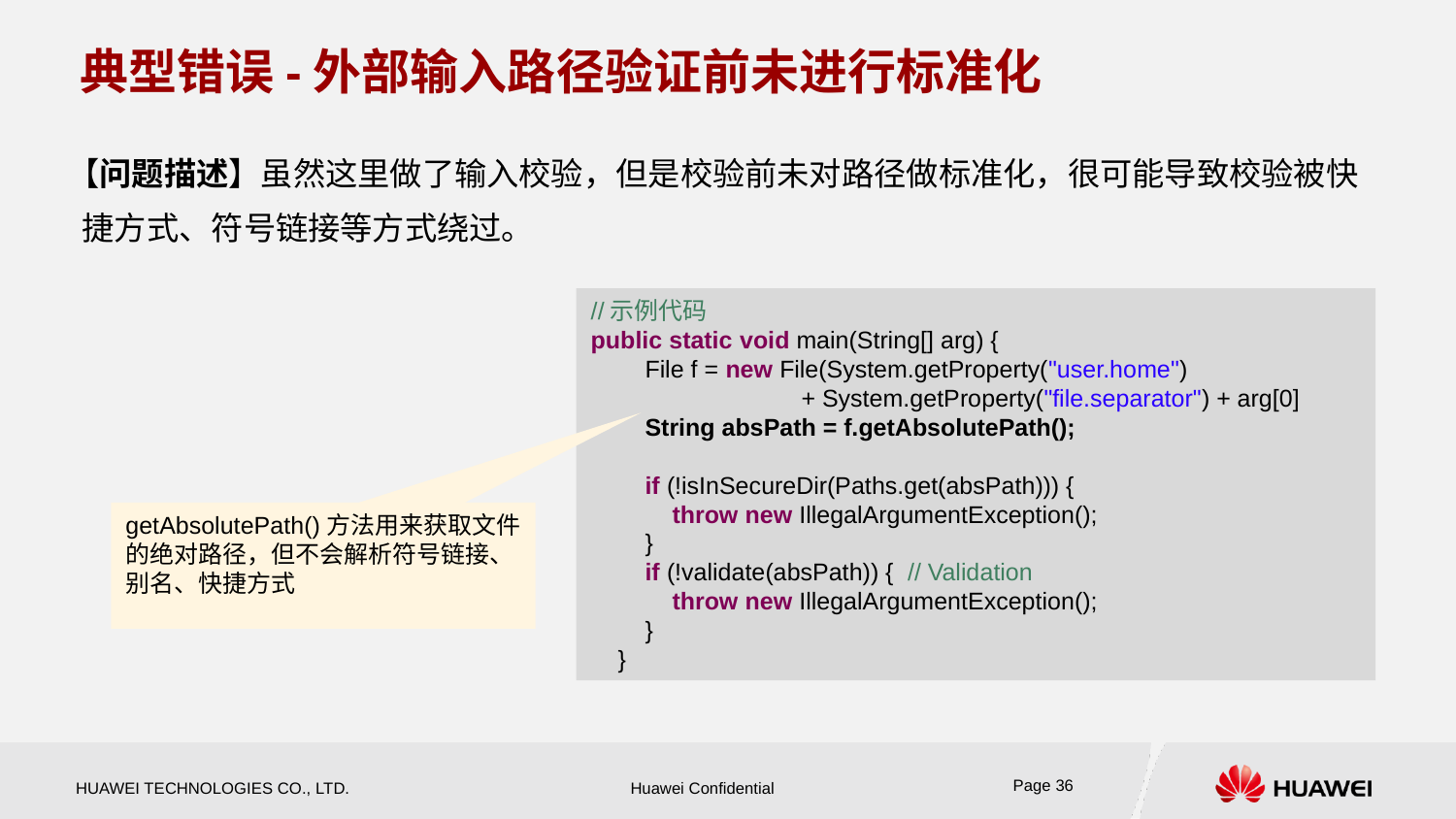

# 典型错误-外部输入路径验证前未进行标准化
【问题描述】虽然这里做了输入校验，但是校验前未对路径做标准化，很可能导致校验被快捷方式、符号链接等方式绕过。

//示例代码
public static void main(String[] arg) {
        File f = new File(System.getProperty("user.home")
                               + System.getProperty("file.separator") + arg[0]
        String absPath = f.getAbsolutePath();

        if (!isInSecureDir(Paths.get(absPath))) {
            throw new IllegalArgumentException();
        }
        if (!validate(absPath)) {  // Validation
            throw new IllegalArgumentException();
        }
    }
getAbsolutePath()方法用来获取文件的绝对路径，但不会解析符号链接、别名、快捷方式